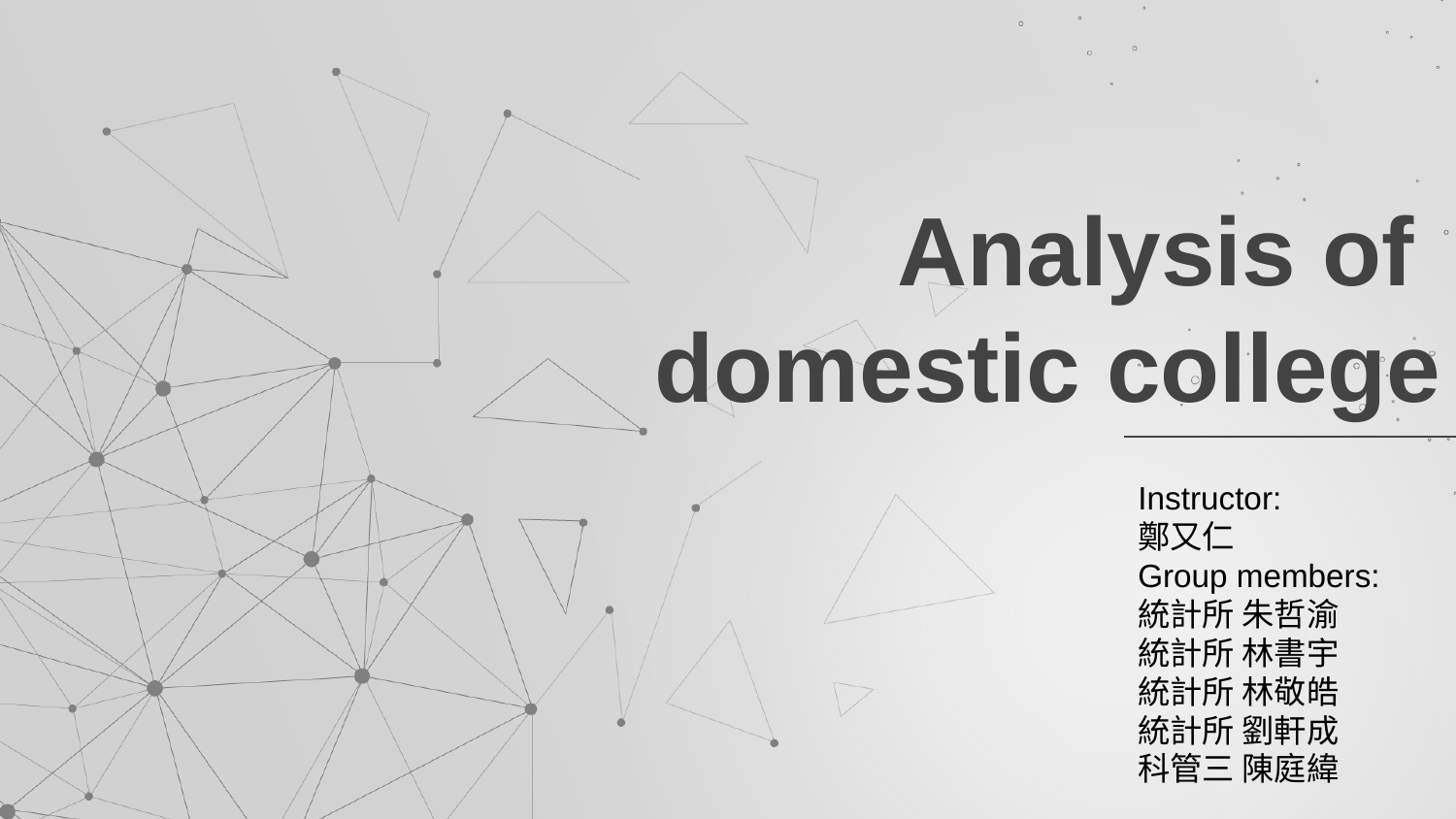

# Analysis of domestic college
Instructor:
鄭又仁
Group members:
統計所 朱哲渝
統計所 林書宇
統計所 林敬皓
統計所 劉軒成
科管三 陳庭緯